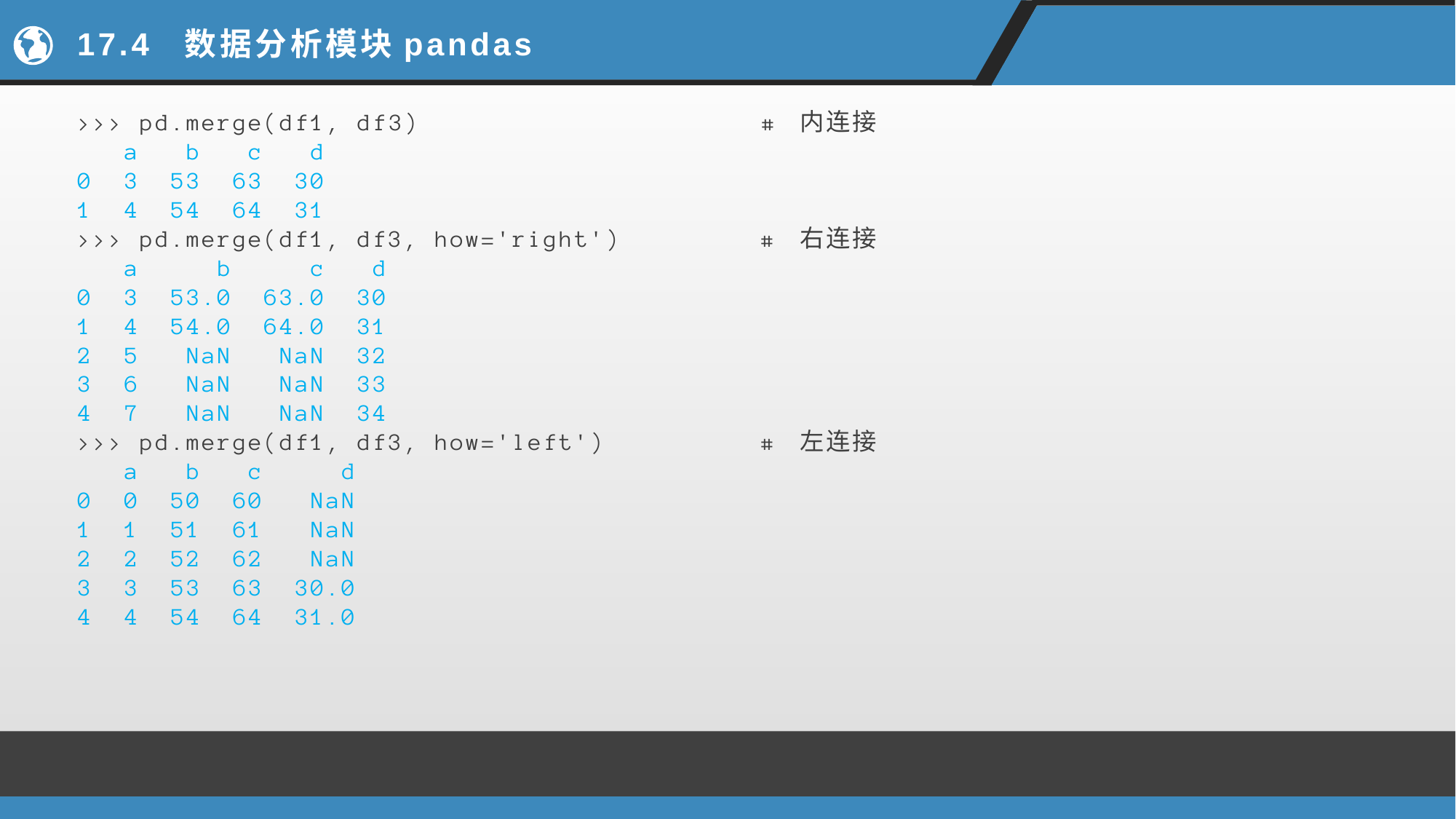

# 17.4  数据分析模块pandas

>>> pd.merge(df1, df3)                      # 内连接
   a   b   c   d
0  3  53  63  30
1  4  54  64  31
>>> pd.merge(df1, df3, how='right')         # 右连接
   a     b     c   d
0  3  53.0  63.0  30
1  4  54.0  64.0  31
2  5   NaN   NaN  32
3  6   NaN   NaN  33
4  7   NaN   NaN  34
>>> pd.merge(df1, df3, how='left')          # 左连接
   a   b   c     d
0  0  50  60   NaN
1  1  51  61   NaN
2  2  52  62   NaN
3  3  53  63  30.0
4  4  54  64  31.0